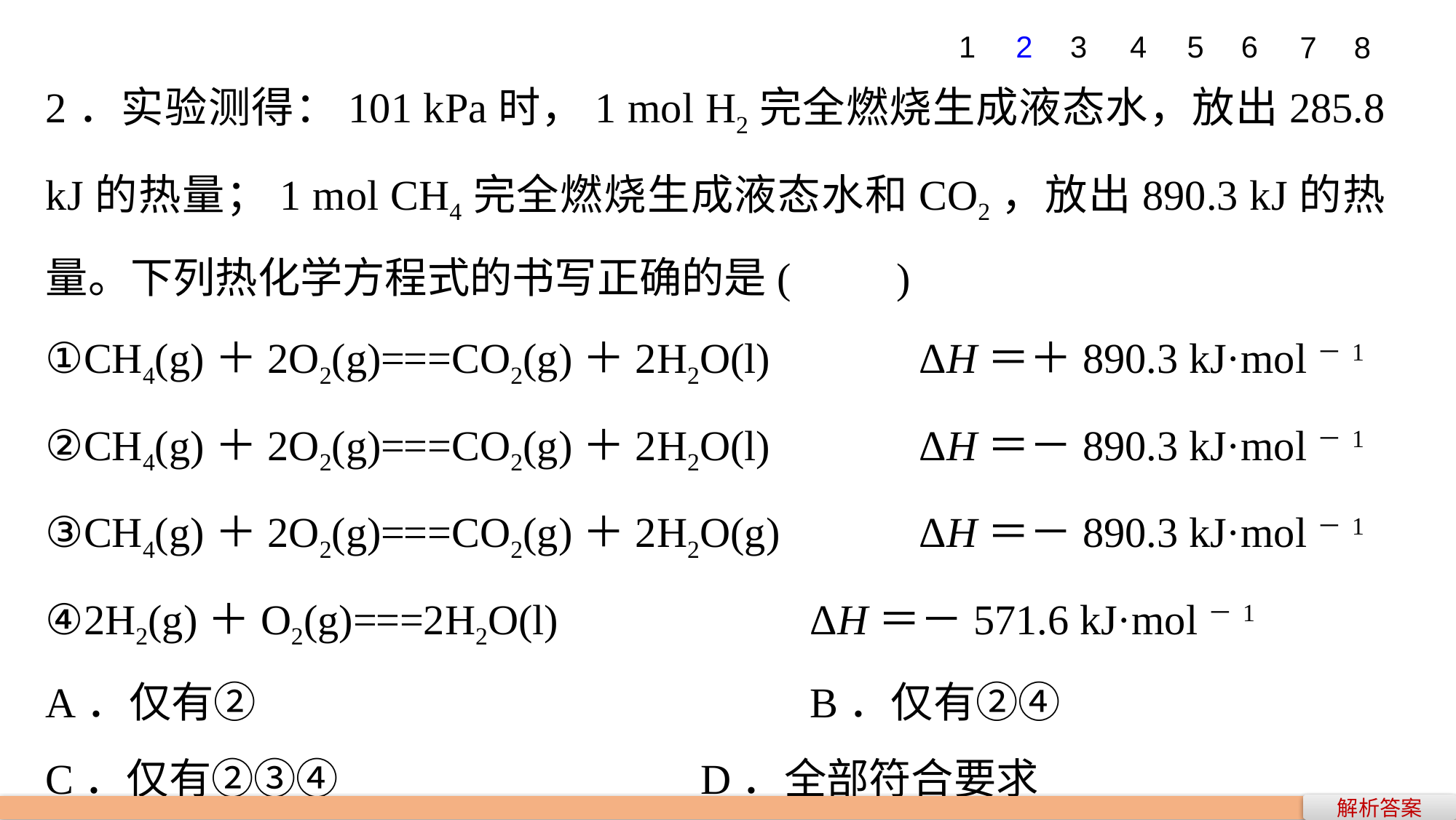

1
2
3
4
5
6
7
8
2．实验测得：101 kPa时，1 mol H2完全燃烧生成液态水，放出285.8 kJ的热量；1 mol CH4完全燃烧生成液态水和CO2，放出890.3 kJ的热量。下列热化学方程式的书写正确的是(　　)
①CH4(g)＋2O2(g)===CO2(g)＋2H2O(l) 		ΔH＝＋890.3 kJ·mol－1
②CH4(g)＋2O2(g)===CO2(g)＋2H2O(l) 		ΔH＝－890.3 kJ·mol－1
③CH4(g)＋2O2(g)===CO2(g)＋2H2O(g) 		ΔH＝－890.3 kJ·mol－1
④2H2(g)＋O2(g)===2H2O(l) 			ΔH＝－571.6 kJ·mol－1
A．仅有②  					B．仅有②④
C．仅有②③④  				D．全部符合要求
解析答案